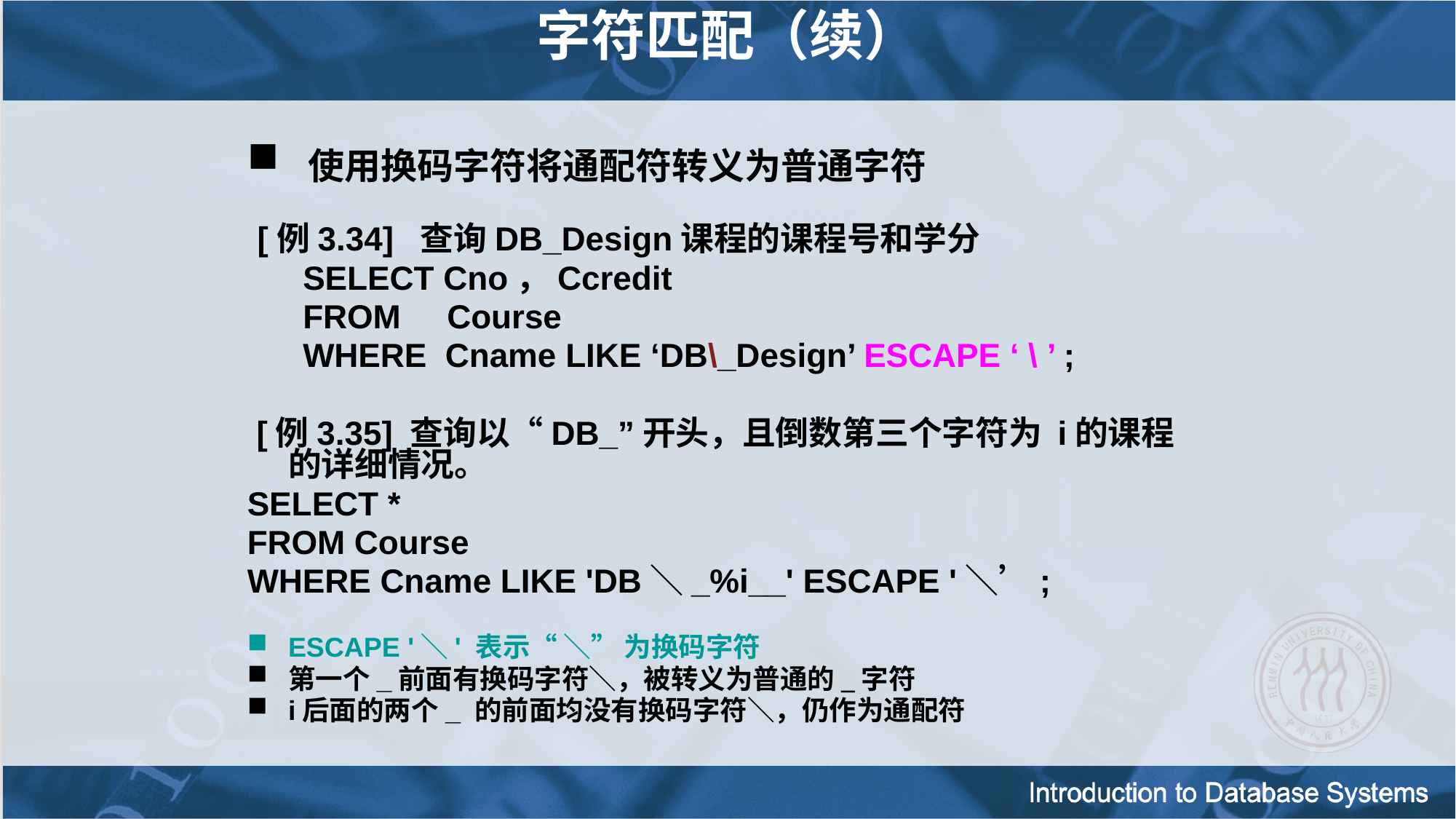

字符匹配（续）
 使用换码字符将通配符转义为普通字符

 [例3.34]  查询DB_Design课程的课程号和学分
      SELECT Cno，Ccredit
      FROM     Course
      WHERE  Cname LIKE ‘DB\_Design’ ESCAPE ‘ \ ’ ;

 [例3.35] 查询以“DB_”开头，且倒数第三个字符为 i的课程的详细情况。
SELECT *
FROM Course
WHERE Cname LIKE 'DB＼_%i__' ESCAPE '＼’;

ESCAPE '＼' 表示“ ＼” 为换码字符
第一个_前面有换码字符＼，被转义为普通的_字符
i后面的两个_ 的前面均没有换码字符＼，仍作为通配符